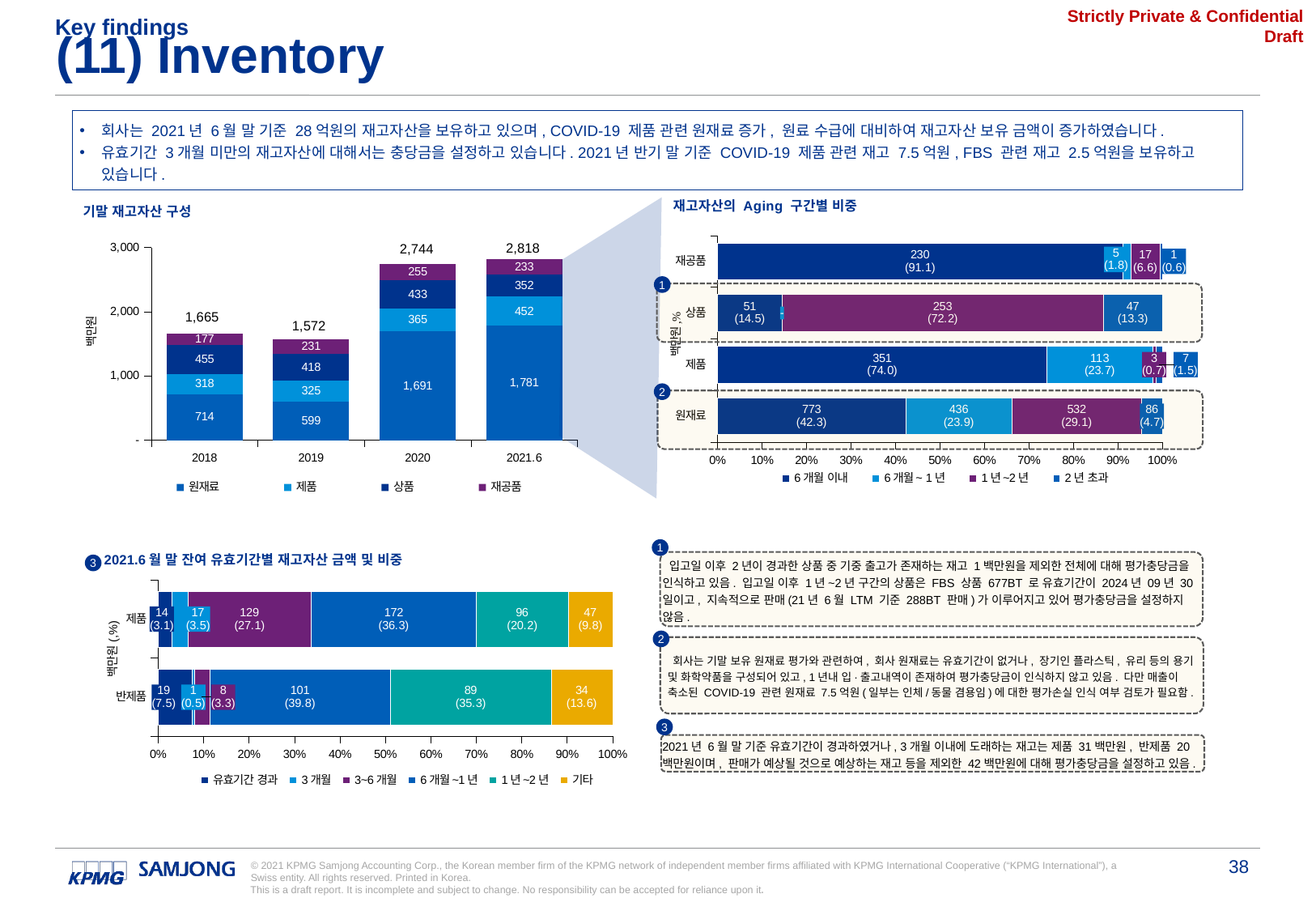

Key findings
(11) Inventory
회사는 2021년 6월 말 기준 28억원의 재고자산을 보유하고 있으며, COVID-19 제품 관련 원재료 증가, 원료 수급에 대비하여 재고자산 보유 금액이 증가하였습니다.
유효기간 3개월 미만의 재고자산에 대해서는 충당금을 설정하고 있습니다. 2021년 반기 말 기준 COVID-19 제품 관련 재고 7.5억원, FBS 관련 재고 2.5억원을 보유하고 있습니다.

### Chart: 재고자산의 Aging 구간별 비중

| Category | 6개월 이내 | 6개월~ 1년 | 1년~2년 | 2년 초과 |
|---|---|---|---|---|
| 원재료 | 773478381.0169483 | 435896537.45516396 | 531819472.745443 | 86278623.78244457 |
| 제품 | 351424965.66002345 | 112691448.7071368 | 3403605.8035714286 | 7076940.8292682925 |
| 상품 | 50818232.5 | 0.0 | 252608001.5 | 46501582.0 |
| 재공품 | 230210432.83287427 | 4586369.12370098 | 16555766.404997777 | 1401316.638426907 |

### Chart: 기말 재고자산 구성

| Category | 원재료 | 제품 | 상품 | 재공품 |
|---|---|---|---|---|
| 2018 | 714060376.0 | 318419540.0 | 455154002.0 | 177130842.0 |
| 2019 | 598745864.0 | 324568193.0 | 417843866.0 | 231141211.0 |
| 2020 | 1691453886.0 | 364873244.0 | 432916008.0 | 254536205.0 |
| 2021.6 | 1780704520.0 | 452277891.0 | 352171236.0 | 232604575.0 |
2,818
2,744
1

1,665
1,572
2

Source: 회사제공자료
Note ) 선입선출법에 따라 출고되며, 수불부 상 기말 재고는 가장 최근 매입 재고로 구성되어 있음을 가정함.

### Chart: 2021.6월 말 잔여 유효기간별 재고자산 금액 및 비중

| Category | 유효기간 경과 | 3개월 | 3~6개월 | 6개월~1년 | 1년~2년 | 기타 |
|---|---|---|---|---|---|---|
| 반제품 | 19021191.752688173 | 1168298.1873394577 | 8381673.500453738 | 100697518.68538666 | 89231525.54025188 | 34253677.33388012 |
| 제품 | 14452010.142508367 | 16591935.60744348 | 128842184.88170406 | 172309117.80114588 | 95876251.43184343 | 46525461.13535476 |
1
 입고일 이후 2년이 경과한 상품 중 기중 출고가 존재하는 재고 1백만원을 제외한 전체에 대해 평가충당금을 인식하고 있음. 입고일 이후 1년~2년 구간의 상품은 FBS 상품 677BT 로 유효기간이 2024년 09년 30일이고, 지속적으로 판매(21년 6월 LTM 기준 288BT 판매)가 이루어지고 있어 평가충당금을 설정하지 않음.
3
백만원(,%)
2
 회사는 기말 보유 원재료 평가와 관련하여, 회사 원재료는 유효기간이 없거나, 장기인 플라스틱, 유리 등의 용기 및 화학약품을 구성되어 있고, 1년내 입·출고내역이 존재하여 평가충당금이 인식하지 않고 있음. 다만 매출이 축소된 COVID-19 관련 원재료 7.5억원(일부는 인체/동물 겸용임)에 대한 평가손실 인식 여부 검토가 필요함.
3
2021년 6월 말 기준 유효기간이 경과하였거나, 3개월 이내에 도래하는 재고는 제품 31백만원, 반제품 20백만원이며, 판매가 예상될 것으로 예상하는 재고 등을 제외한 42백만원에 대해 평가충당금을 설정하고 있음.
Source: 회사제공자료,
Note ) 회사는 LoT단위로 관리되는 제품, 반제품에 대한 유효기간만을 제시하였으며,
          이를 제외한 자산가액을 기타로 표시함